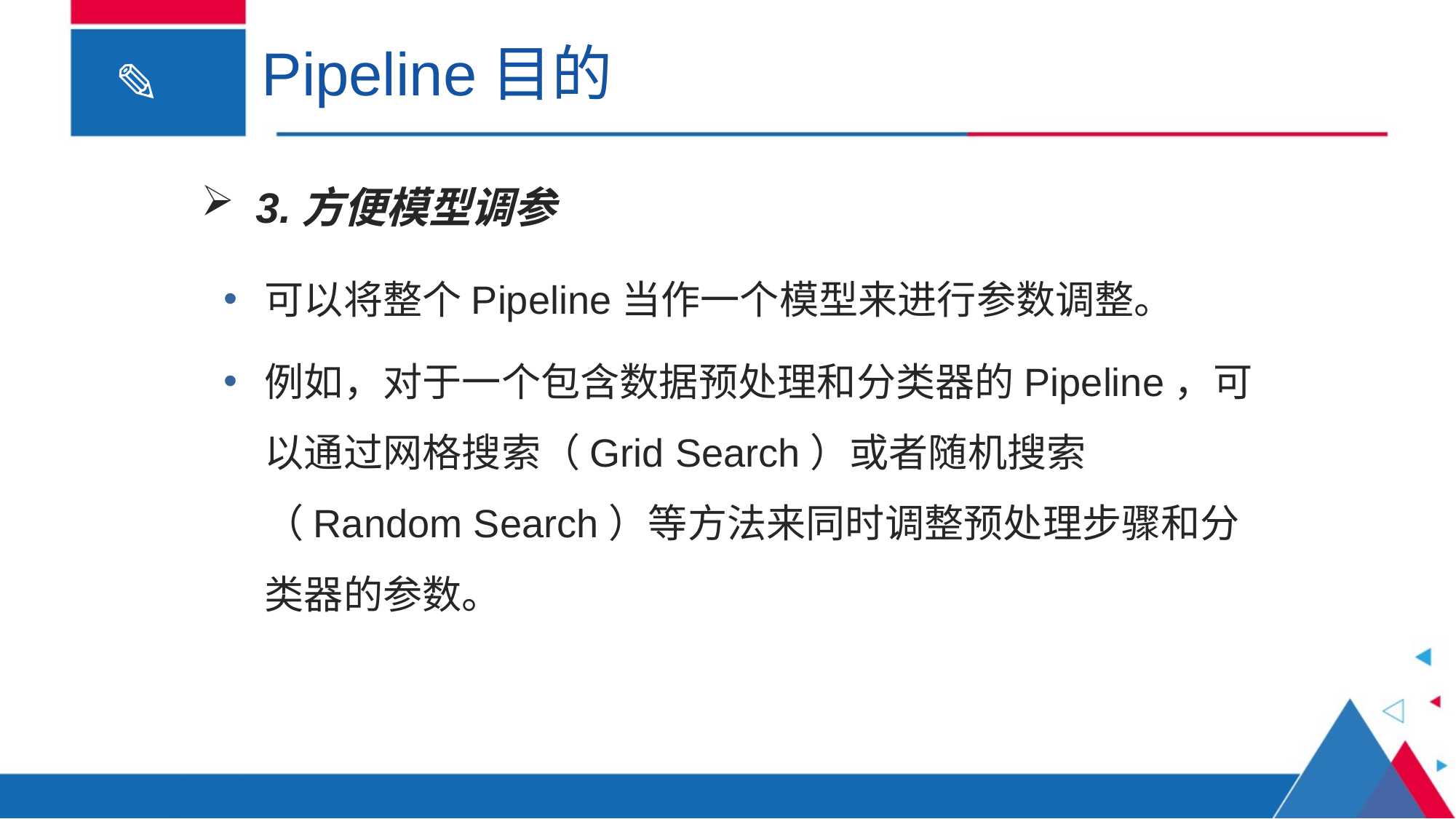

# Pipeline目的
3.方便模型调参
可以将整个Pipeline当作一个模型来进行参数调整。
例如，对于一个包含数据预处理和分类器的Pipeline，可以通过网格搜索（Grid Search）或者随机搜索（Random Search）等方法来同时调整预处理步骤和分类器的参数。